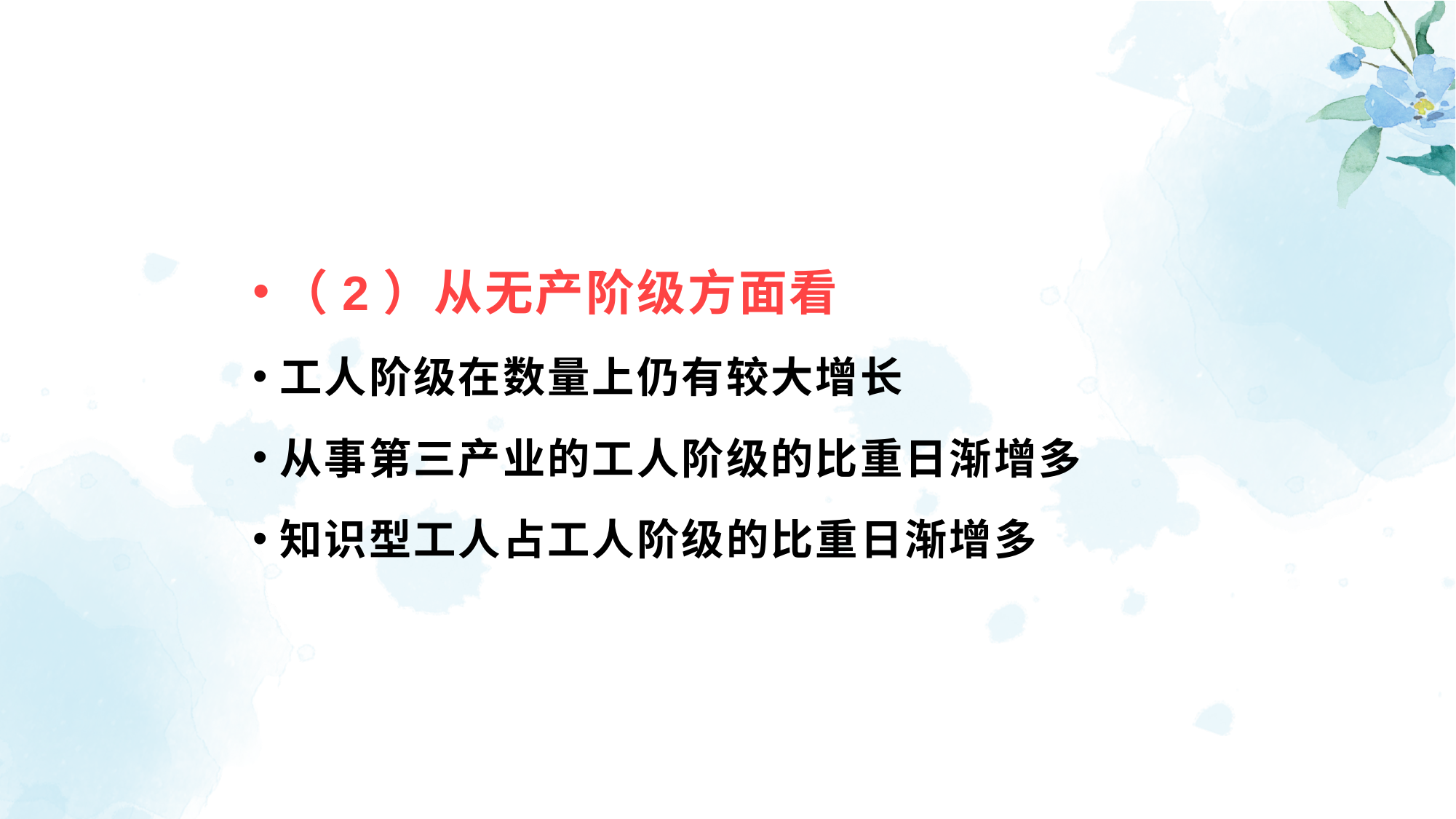

（2）从无产阶级方面看
工人阶级在数量上仍有较大增长
从事第三产业的工人阶级的比重日渐增多
知识型工人占工人阶级的比重日渐增多